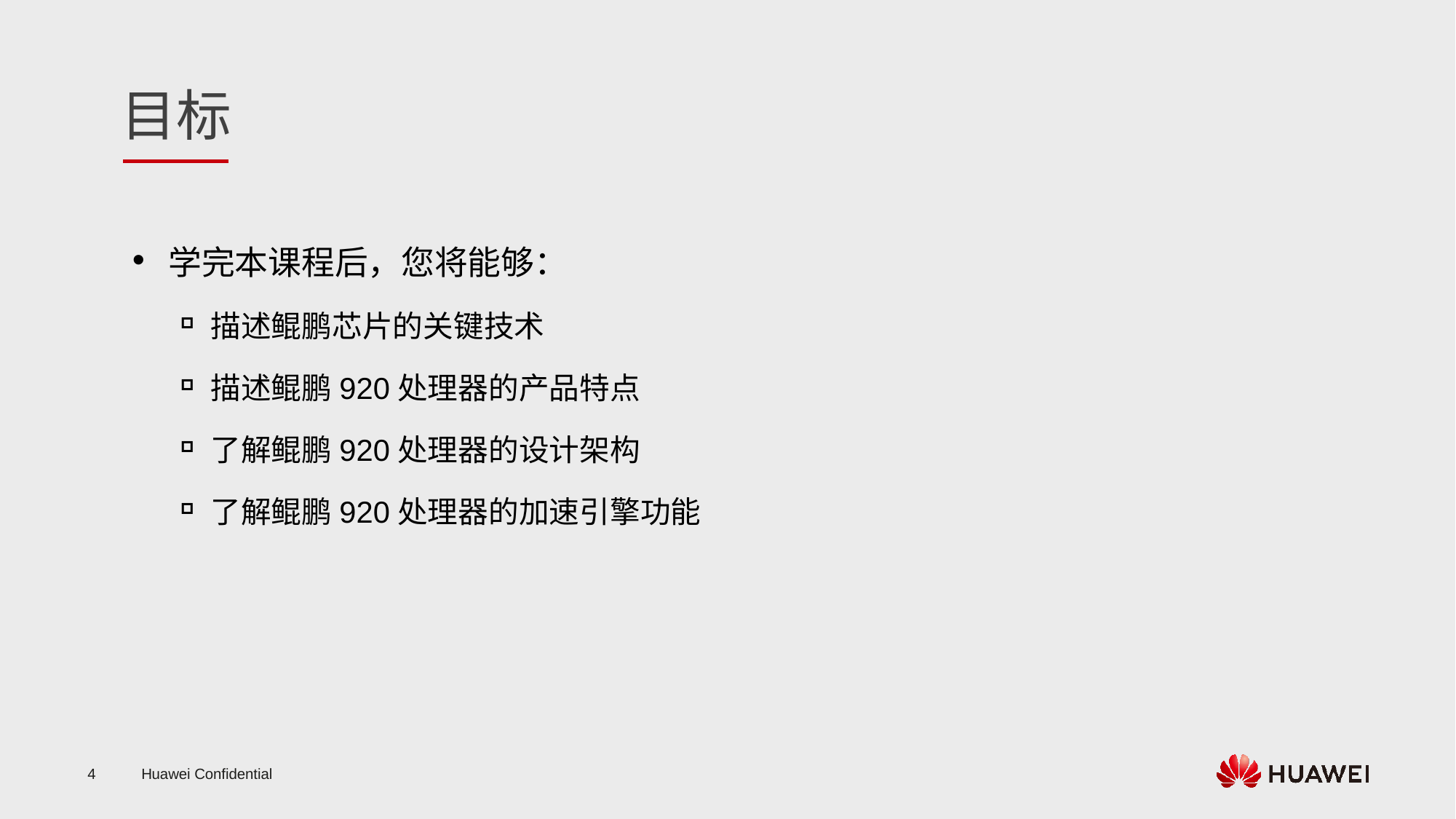

学完本课程后，您将能够：
描述鲲鹏芯片的关键技术
描述鲲鹏920处理器的产品特点
了解鲲鹏920处理器的设计架构
了解鲲鹏920处理器的加速引擎功能